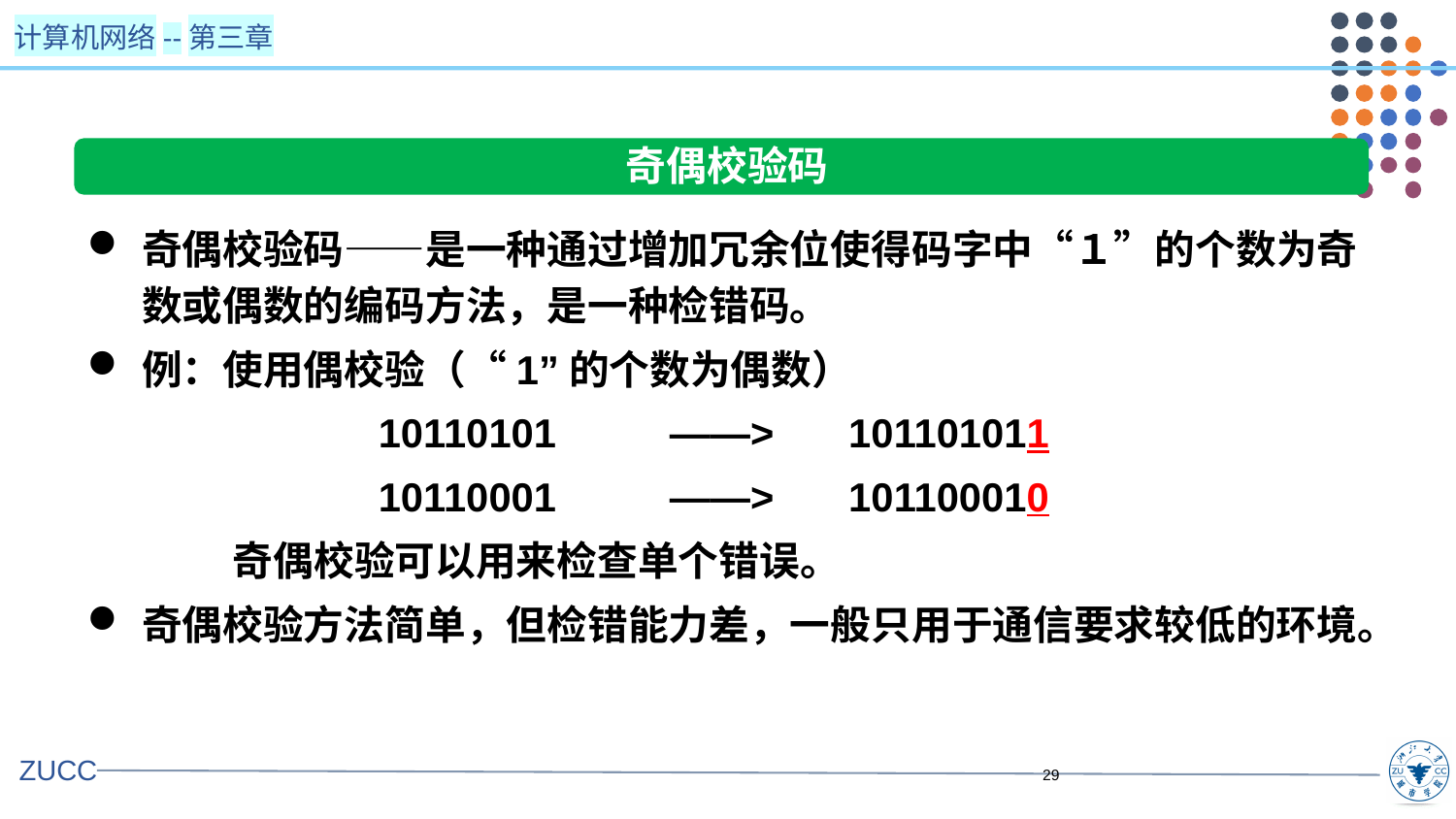

奇偶校验码

奇偶校验码——是一种通过增加冗余位使得码字中“１”的个数为奇数或偶数的编码方法，是一种检错码。
例：使用偶校验（“1”的个数为偶数）
		10110101	——>	   101101011
		10110001	——>	   101100010
	奇偶校验可以用来检查单个错误。
奇偶校验方法简单，但检错能力差，一般只用于通信要求较低的环境。
29